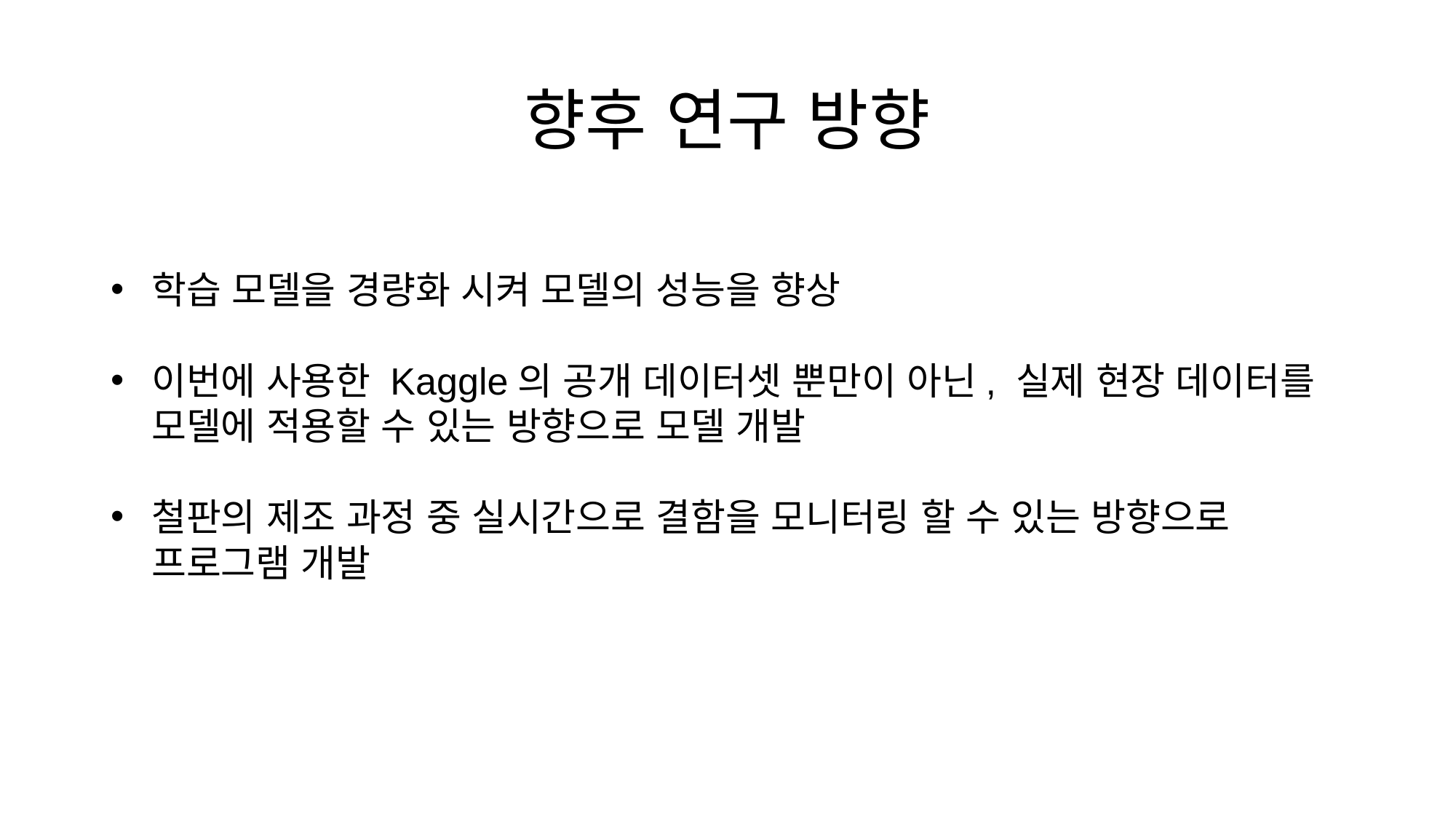

# 향후 연구 방향
학습 모델을 경량화 시켜 모델의 성능을 향상

이번에 사용한 Kaggle의 공개 데이터셋 뿐만이 아닌, 실제 현장 데이터를 모델에 적용할 수 있는 방향으로 모델 개발

철판의 제조 과정 중 실시간으로 결함을 모니터링 할 수 있는 방향으로 프로그램 개발